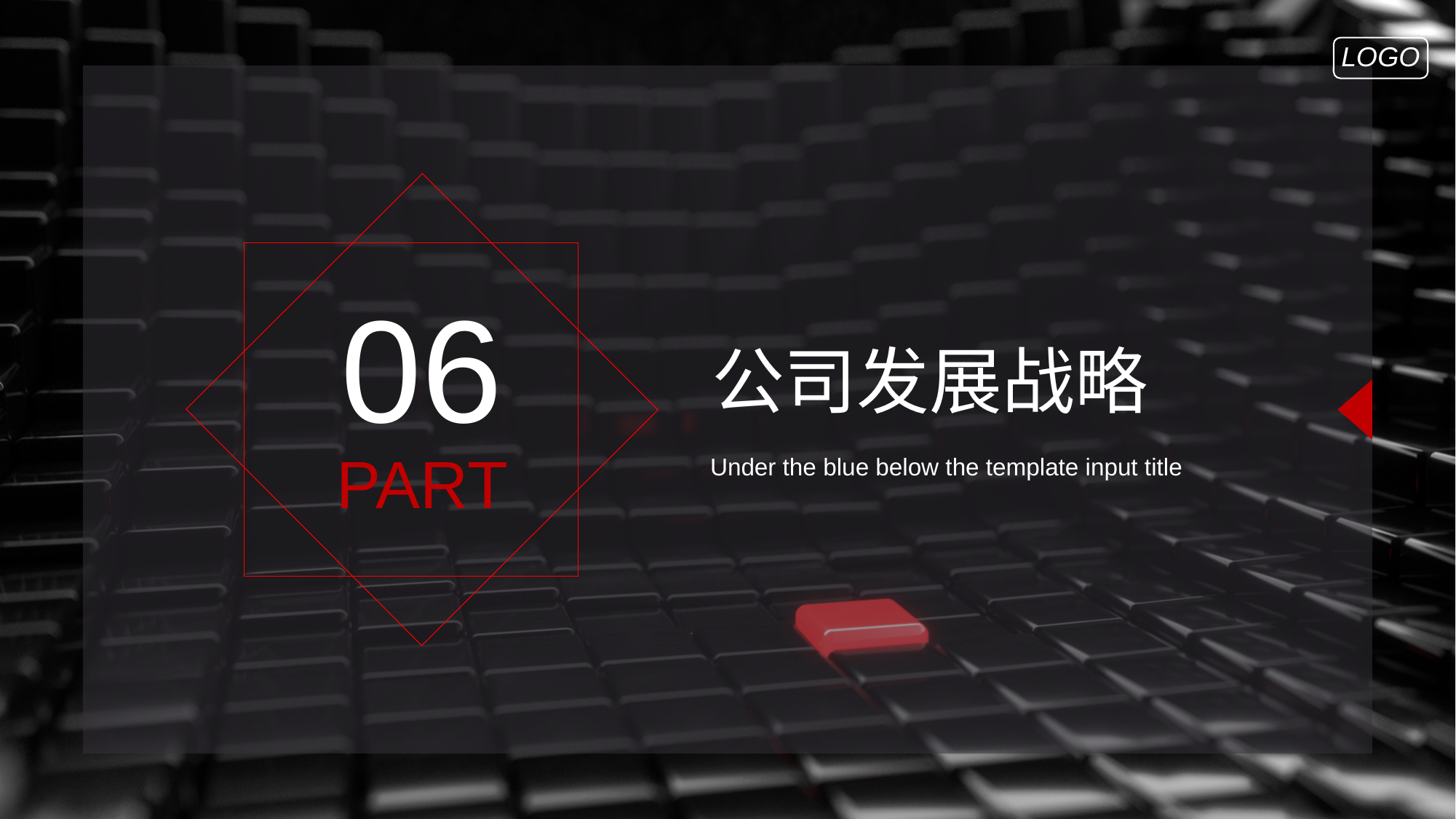

LOGO

06
公司发展战略

PART
Under the blue below the template input title